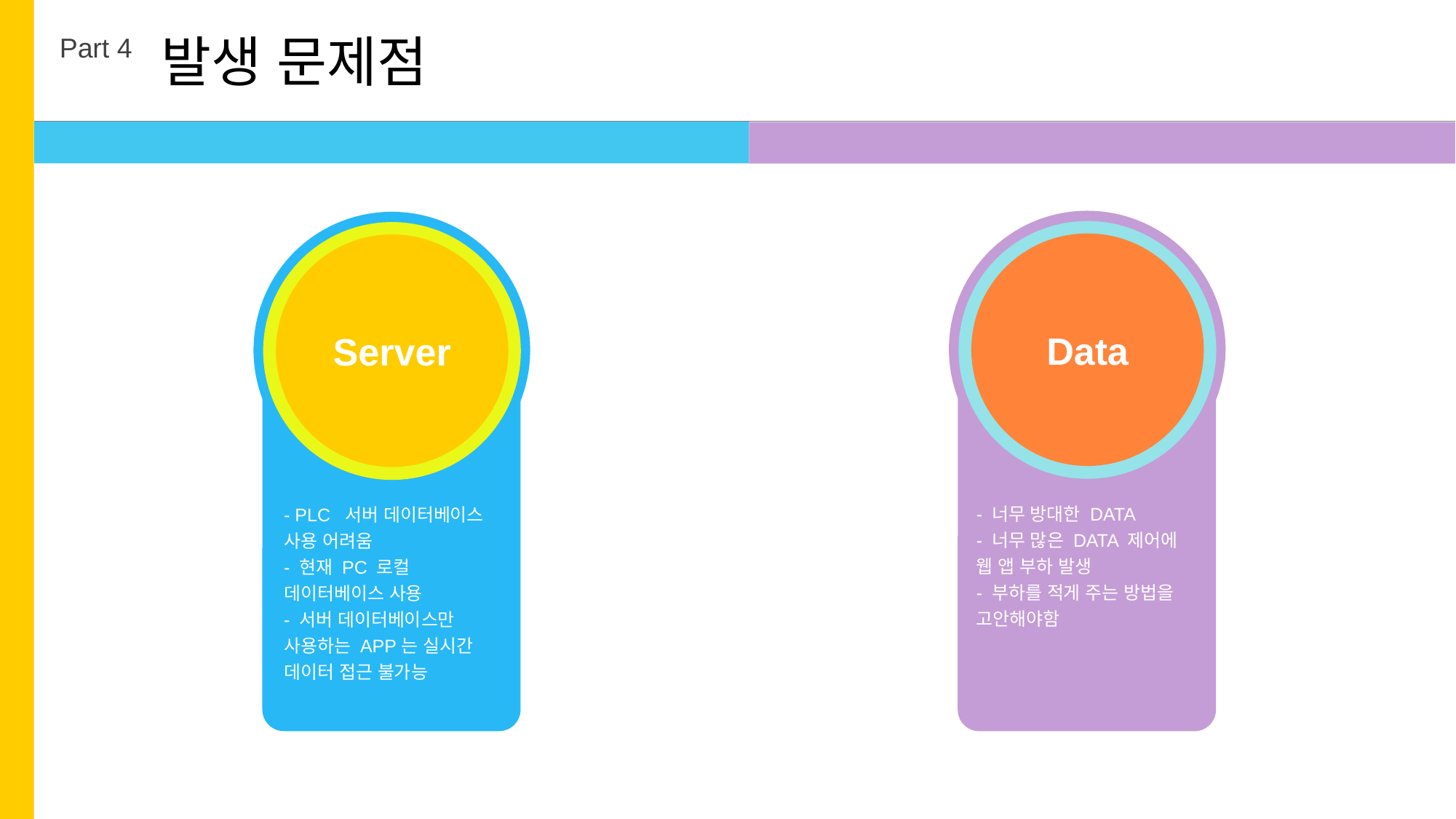

발생 문제점
Part 4

Data

- 너무 방대한 DATA
- 너무 많은 DATA 제어에 웹 앱 부하 발생
- 부하를 적게 주는 방법을 고안해야함

Server

- PLC  서버 데이터베이스
사용 어려움
- 현재 PC 로컬 데이터베이스 사용
- 서버 데이터베이스만 사용하는 APP는 실시간 데이터 접근 불가능
검색